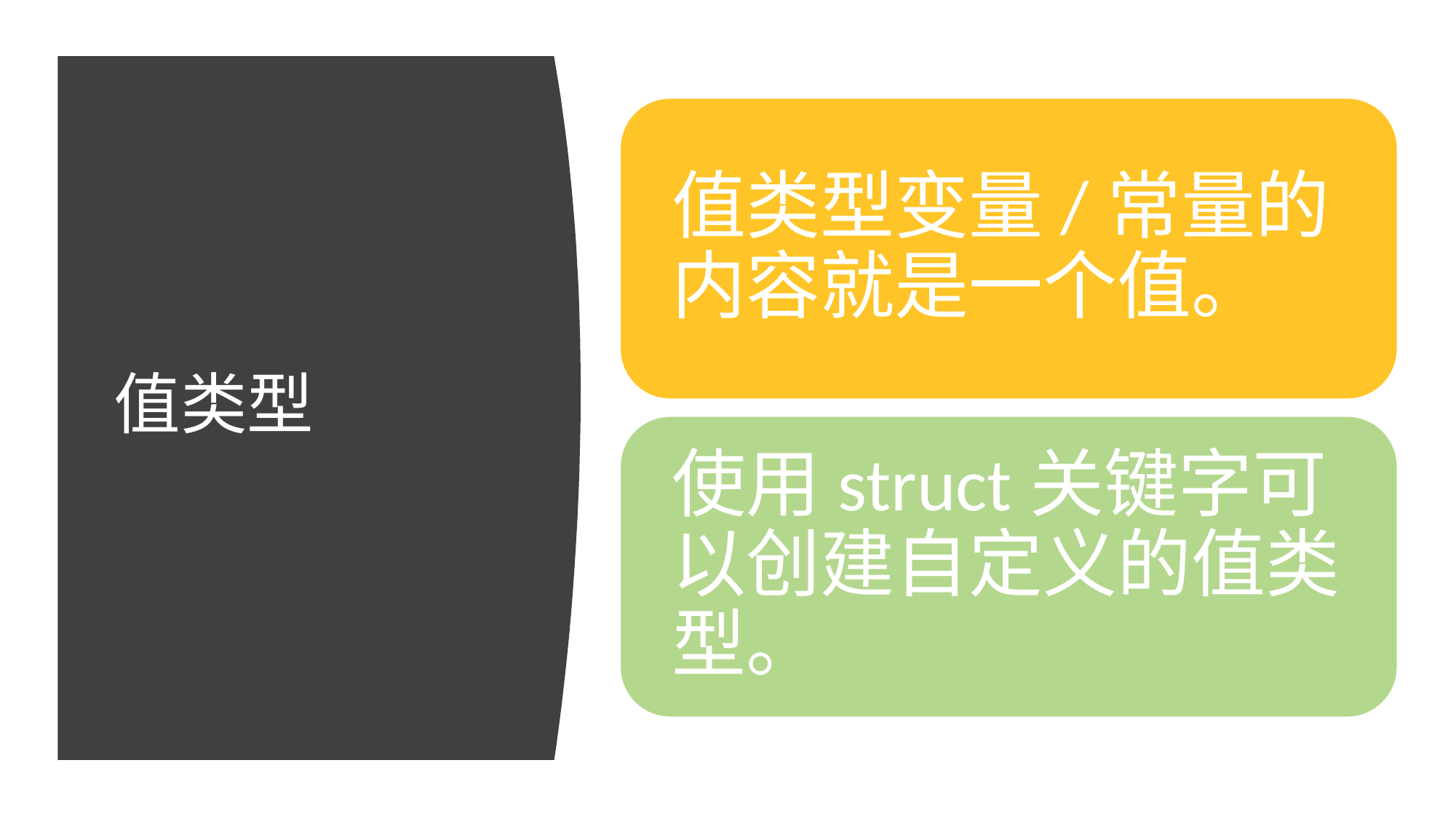

值类型变量/常量的内容就是一个值。
使用struct关键字可以创建自定义的值类型。

# 值类型